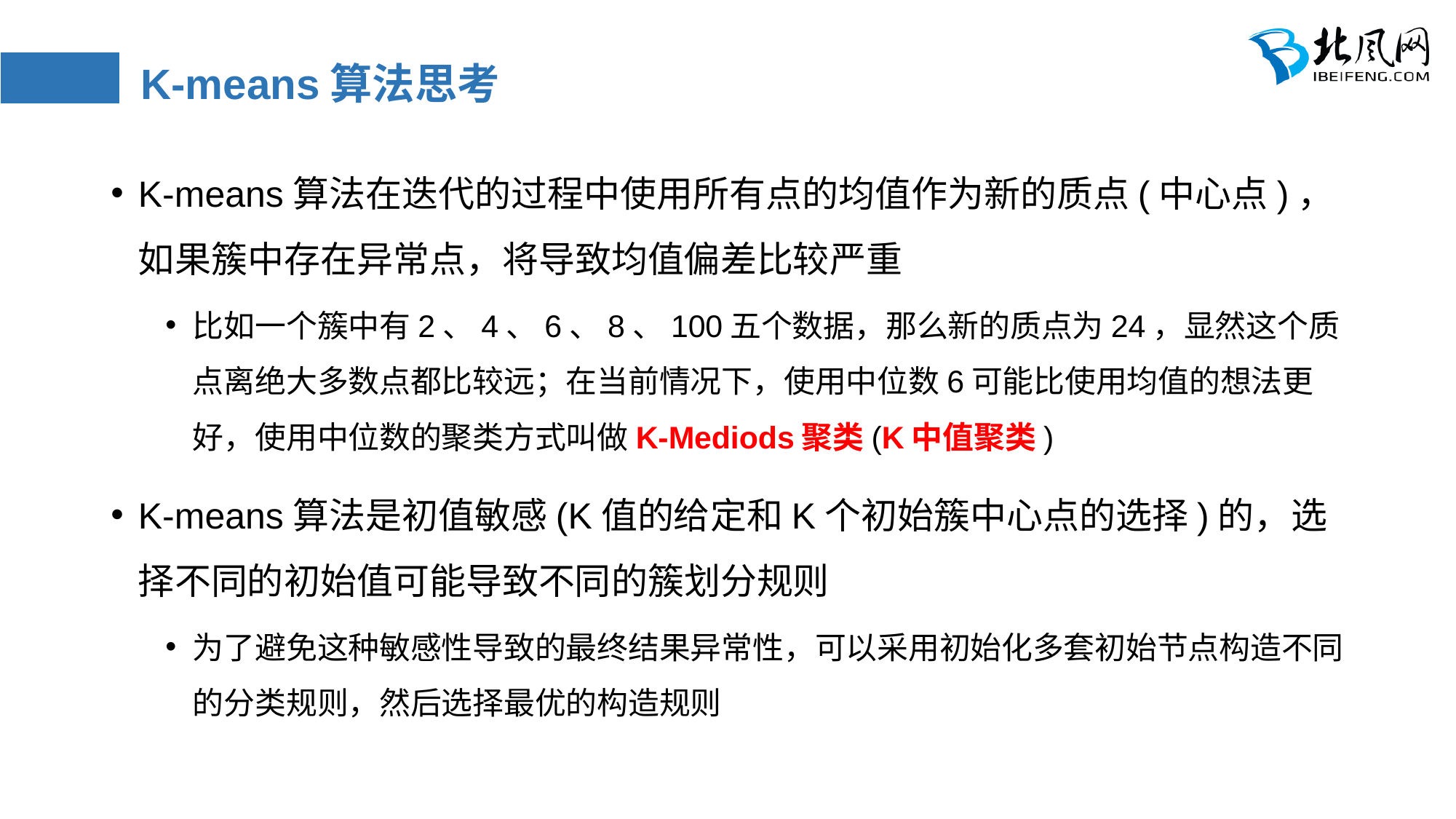

# K-means算法思考
K-means算法在迭代的过程中使用所有点的均值作为新的质点(中心点)，如果簇中存在异常点，将导致均值偏差比较严重
比如一个簇中有2、4、6、8、100五个数据，那么新的质点为24，显然这个质点离绝大多数点都比较远；在当前情况下，使用中位数6可能比使用均值的想法更好，使用中位数的聚类方式叫做K-Mediods聚类(K中值聚类)
K-means算法是初值敏感(K值的给定和K个初始簇中心点的选择)的，选择不同的初始值可能导致不同的簇划分规则
为了避免这种敏感性导致的最终结果异常性，可以采用初始化多套初始节点构造不同的分类规则，然后选择最优的构造规则